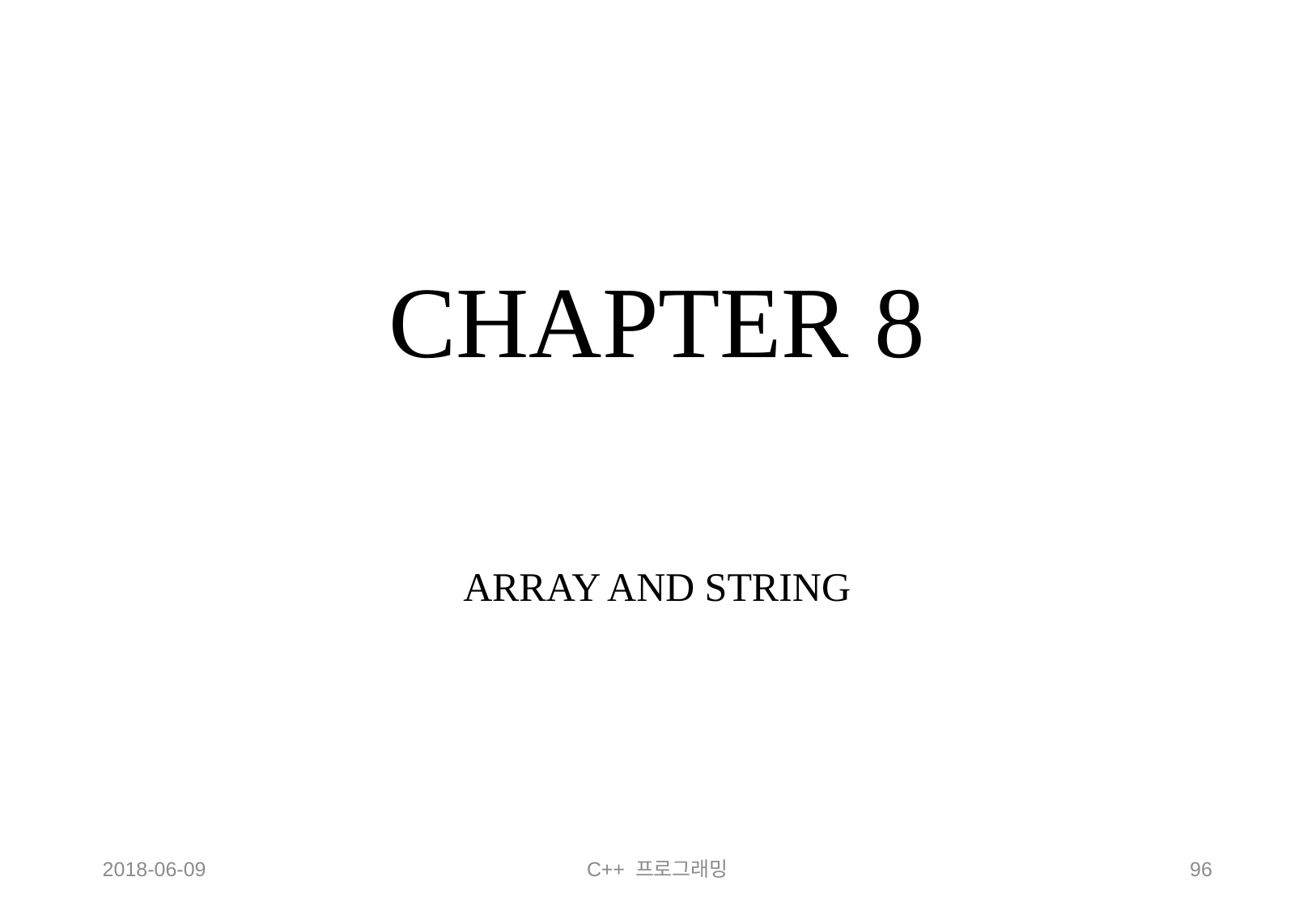

# CHAPTER 8
ARRAY AND STRING
2018-06-09
C++ 프로그래밍
96